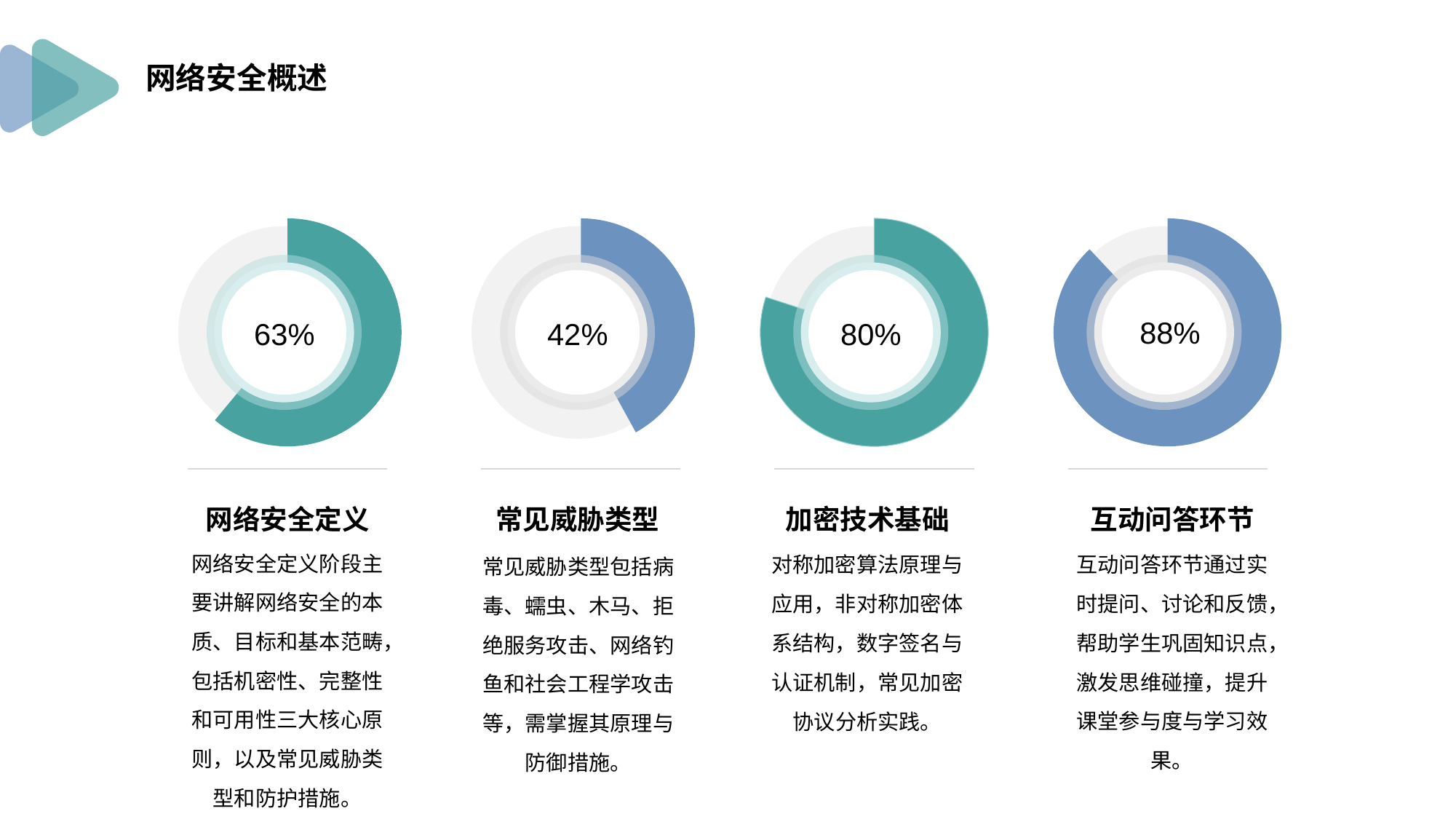

网络安全概述

88%
63%
42%
80%
网络安全定义
网络安全定义阶段主要讲解网络安全的本质、目标和基本范畴，包括机密性、完整性和可用性三大核心原则，以及常见威胁类型和防护措施。
常见威胁类型
常见威胁类型包括病毒、蠕虫、木马、拒绝服务攻击、网络钓鱼和社会工程学攻击等，需掌握其原理与防御措施。
加密技术基础
对称加密算法原理与应用，非对称加密体系结构，数字签名与认证机制，常见加密协议分析实践。
互动问答环节
互动问答环节通过实时提问、讨论和反馈，帮助学生巩固知识点，激发思维碰撞，提升课堂参与度与学习效果。